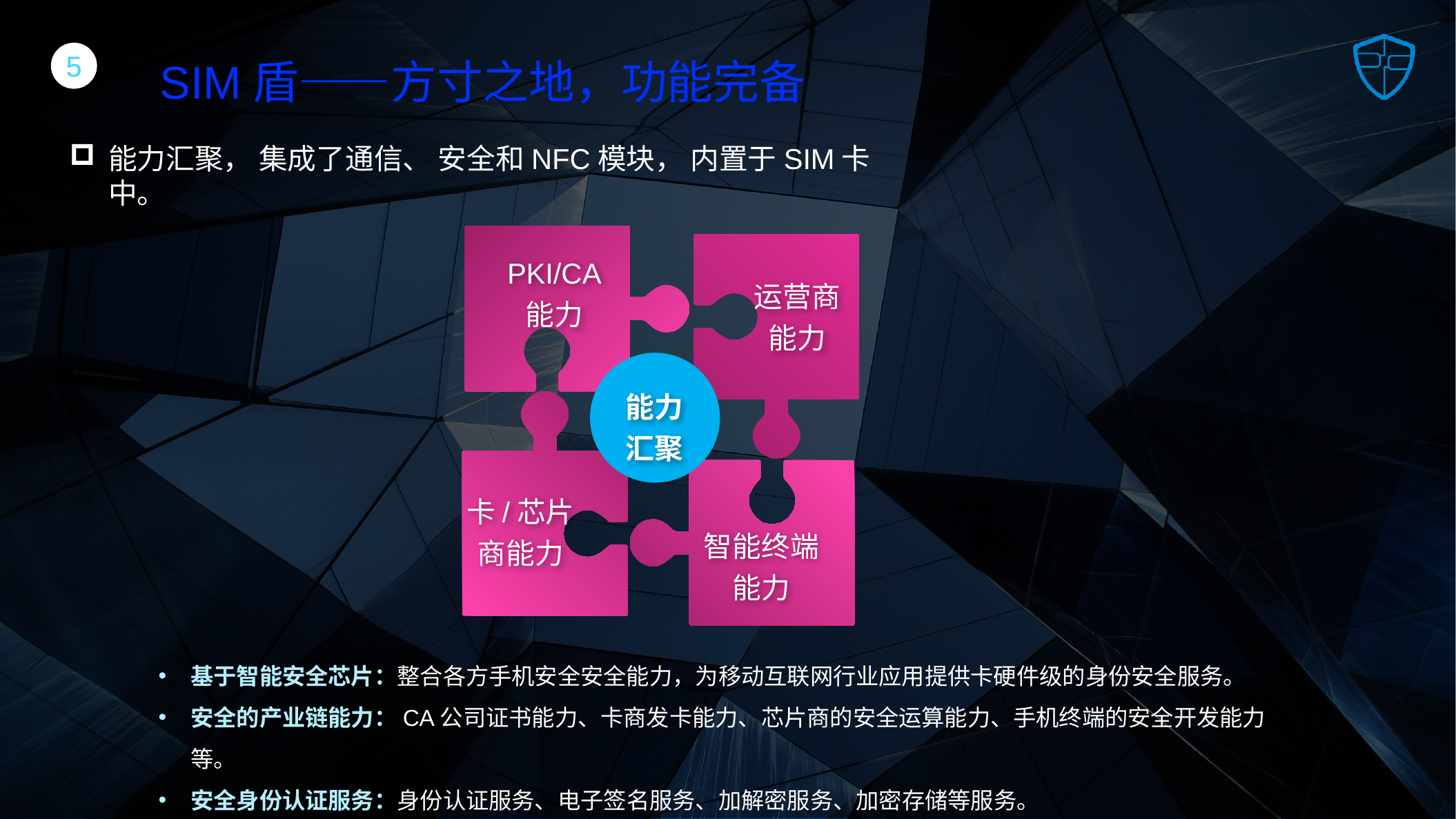

5
SIM盾——方寸之地，功能完备
能力汇聚， 集成了通信、 安全和NFC模块， 内置于SIM卡中。

PKI/CA
能力
运营商
能力

能力
汇聚

卡/芯片
商能力
智能终端能力
基于智能安全芯片：整合各方手机安全安全能力，为移动互联网行业应用提供卡硬件级的身份安全服务。
安全的产业链能力：CA公司证书能力、卡商发卡能力、芯片商的安全运算能力、手机终端的安全开发能力等。
安全身份认证服务：身份认证服务、电子签名服务、加解密服务、加密存储等服务。